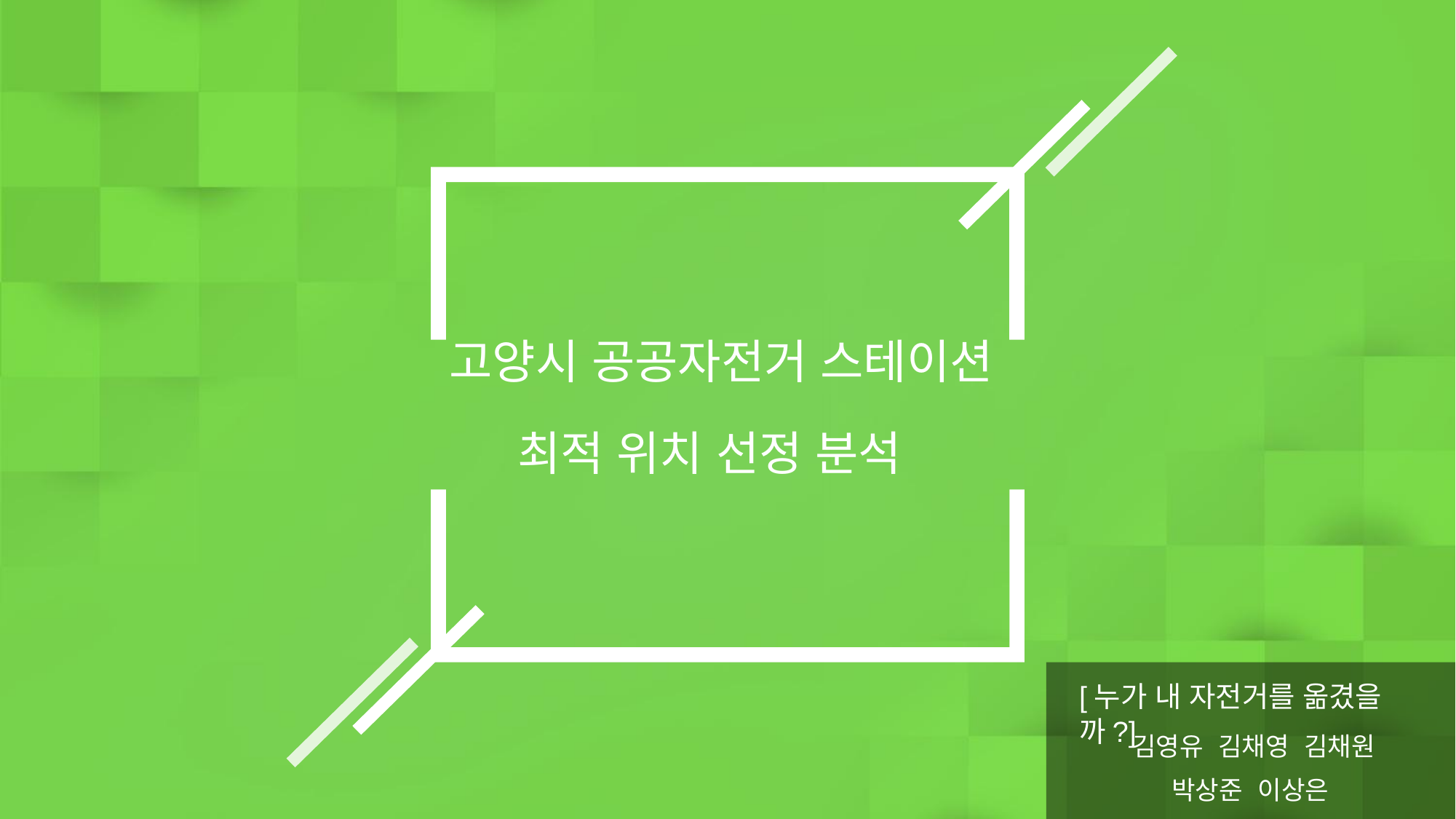

고양시 공공자전거 스테이션
최적 위치 선정 분석

[누가 내 자전거를 옮겼을까?]
김영유  김채영  김채원

박상준  이상은